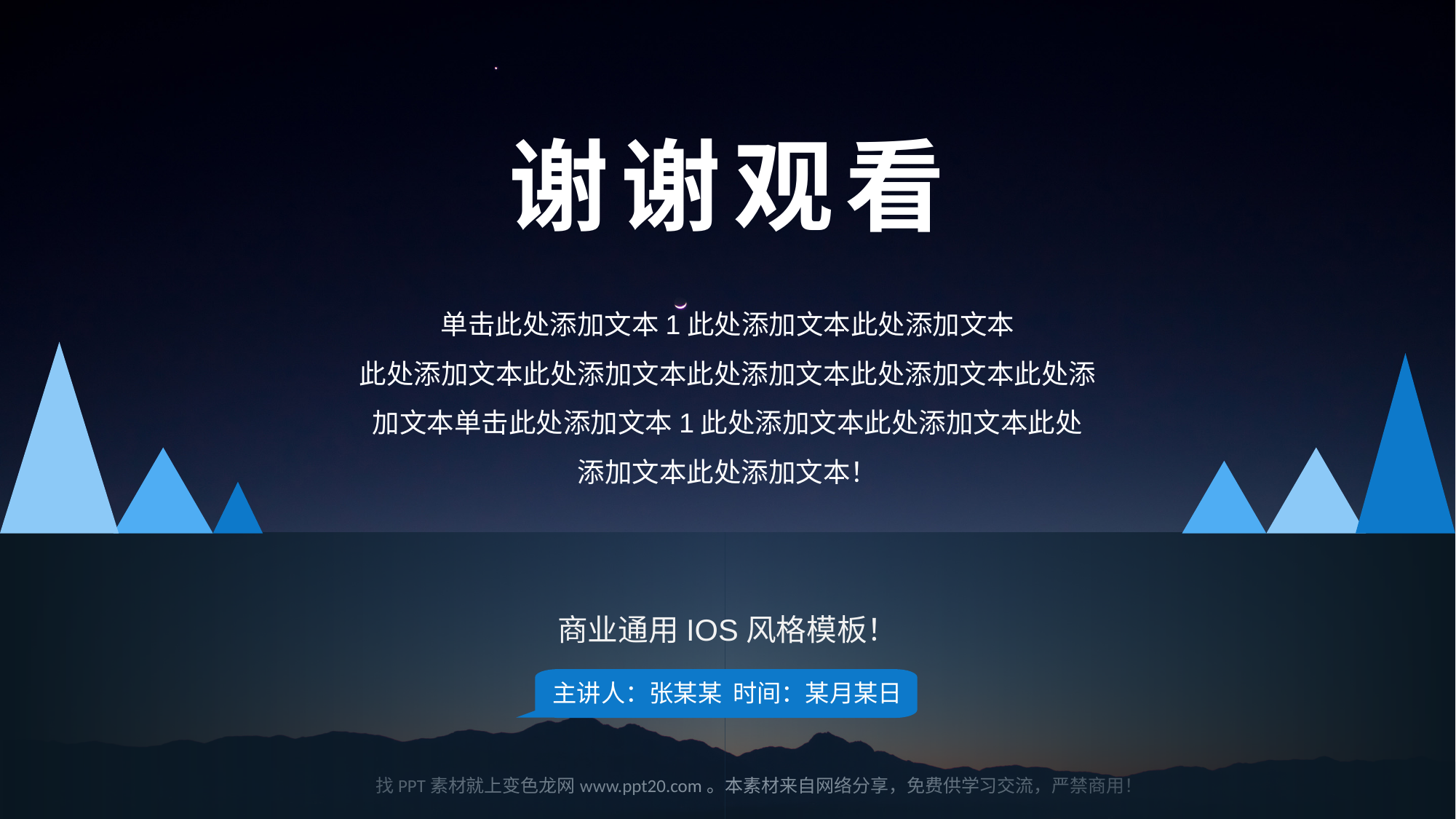

谢谢观看
单击此处添加文本1此处添加文本此处添加文本
此处添加文本此处添加文本此处添加文本此处添加文本此处添加文本单击此处添加文本1此处添加文本此处添加文本此处
添加文本此处添加文本！

商业通用IOS风格模板！

主讲人：张某某  时间：某月某日